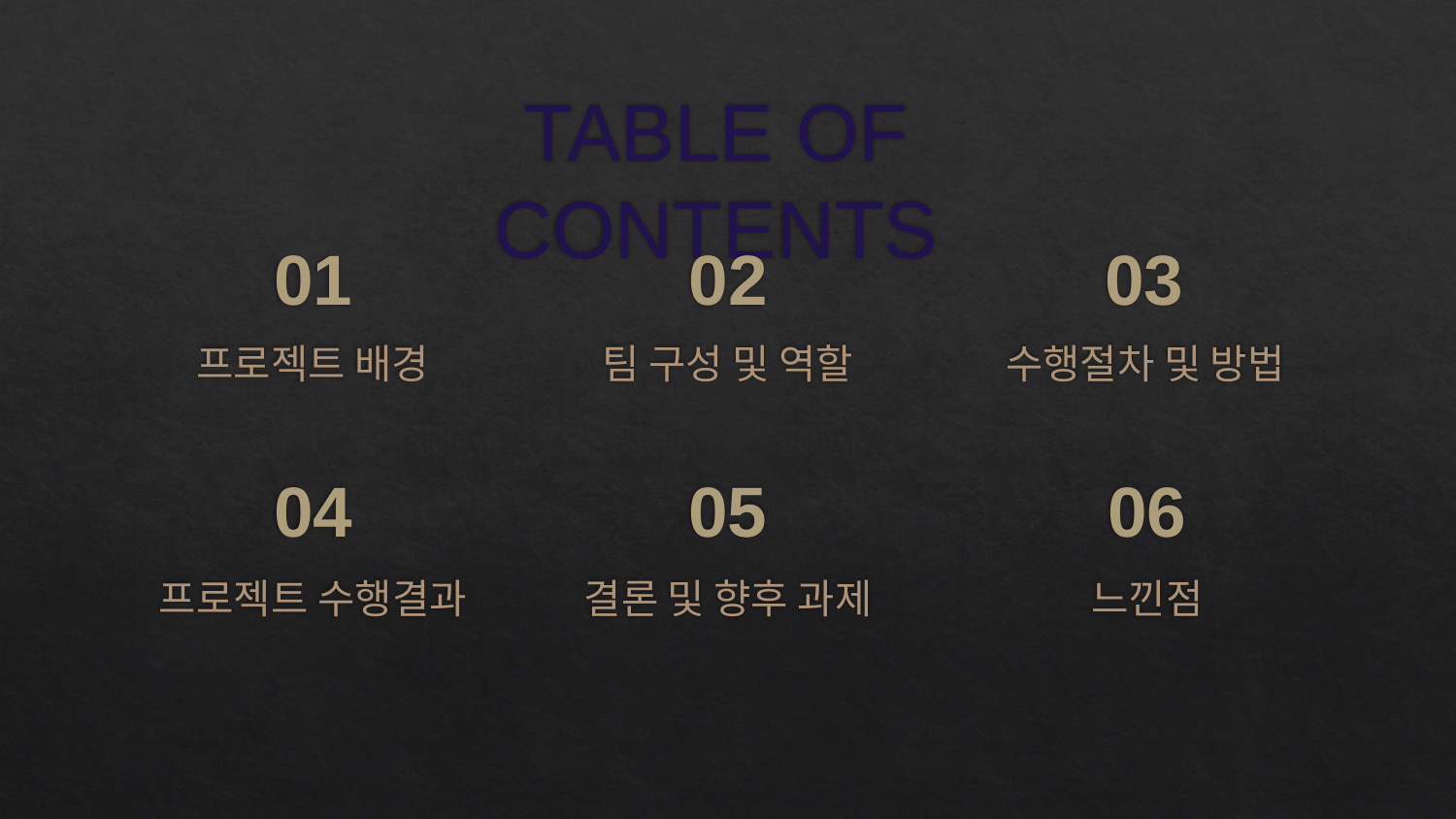

# TABLE OF CONTENTS
01
02
03
프로젝트 배경
팀 구성 및 역할
수행절차 및 방법
04
05
06
프로젝트 수행결과
결론 및 향후 과제
느낀점